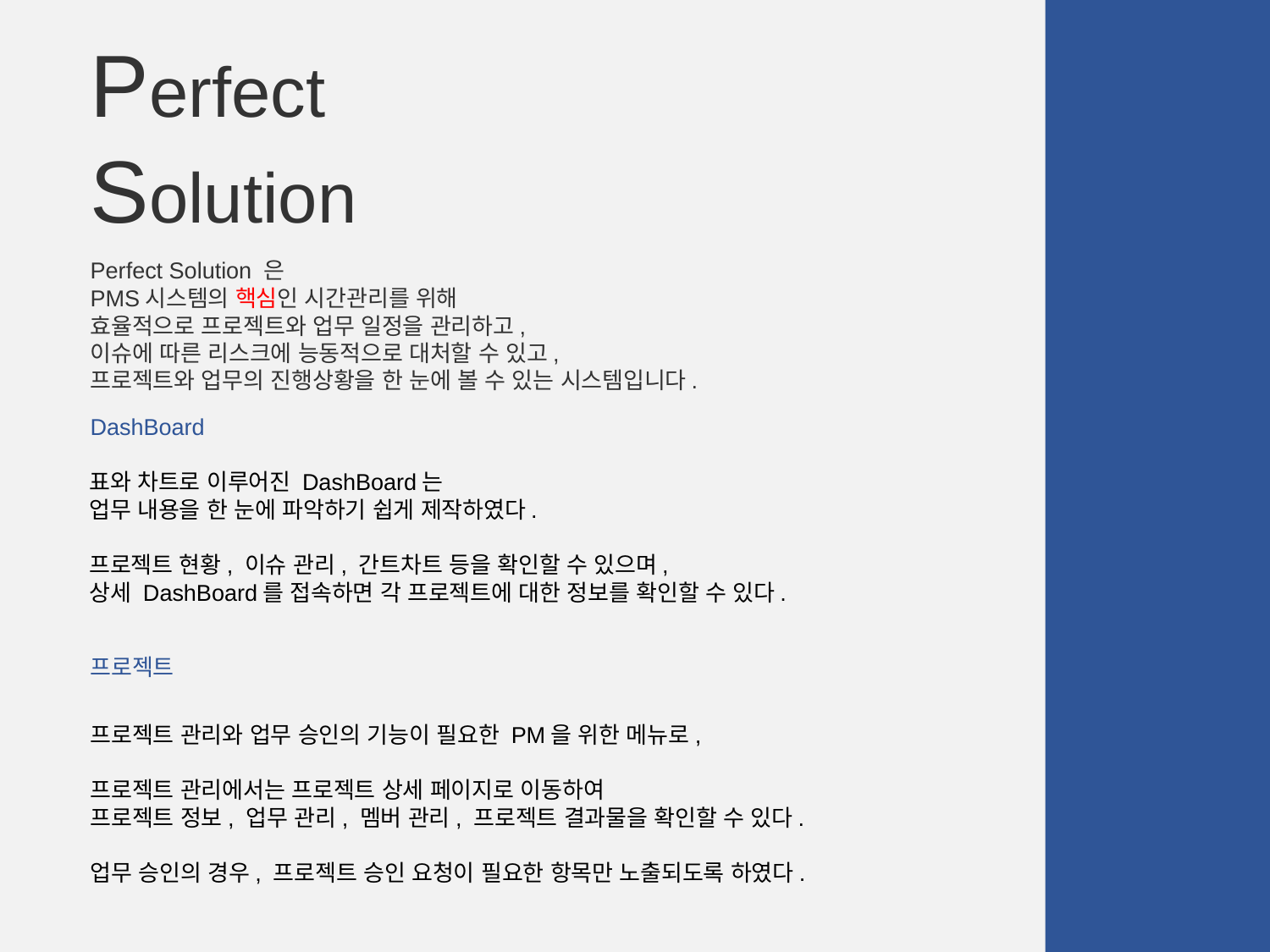

Perfect
Solution
Perfect Solution 은
PMS시스템의 핵심인 시간관리를 위해
효율적으로 프로젝트와 업무 일정을 관리하고,
이슈에 따른 리스크에 능동적으로 대처할 수 있고,
프로젝트와 업무의 진행상황을 한 눈에 볼 수 있는 시스템입니다.
DashBoard
표와 차트로 이루어진 DashBoard는
업무 내용을 한 눈에 파악하기 쉽게 제작하였다.

프로젝트 현황, 이슈 관리, 간트차트 등을 확인할 수 있으며,
상세 DashBoard를 접속하면 각 프로젝트에 대한 정보를 확인할 수 있다.

프로젝트
프로젝트 관리와 업무 승인의 기능이 필요한 PM을 위한 메뉴로,

프로젝트 관리에서는 프로젝트 상세 페이지로 이동하여
프로젝트 정보, 업무 관리, 멤버 관리, 프로젝트 결과물을 확인할 수 있다.

업무 승인의 경우, 프로젝트 승인 요청이 필요한 항목만 노출되도록 하였다.